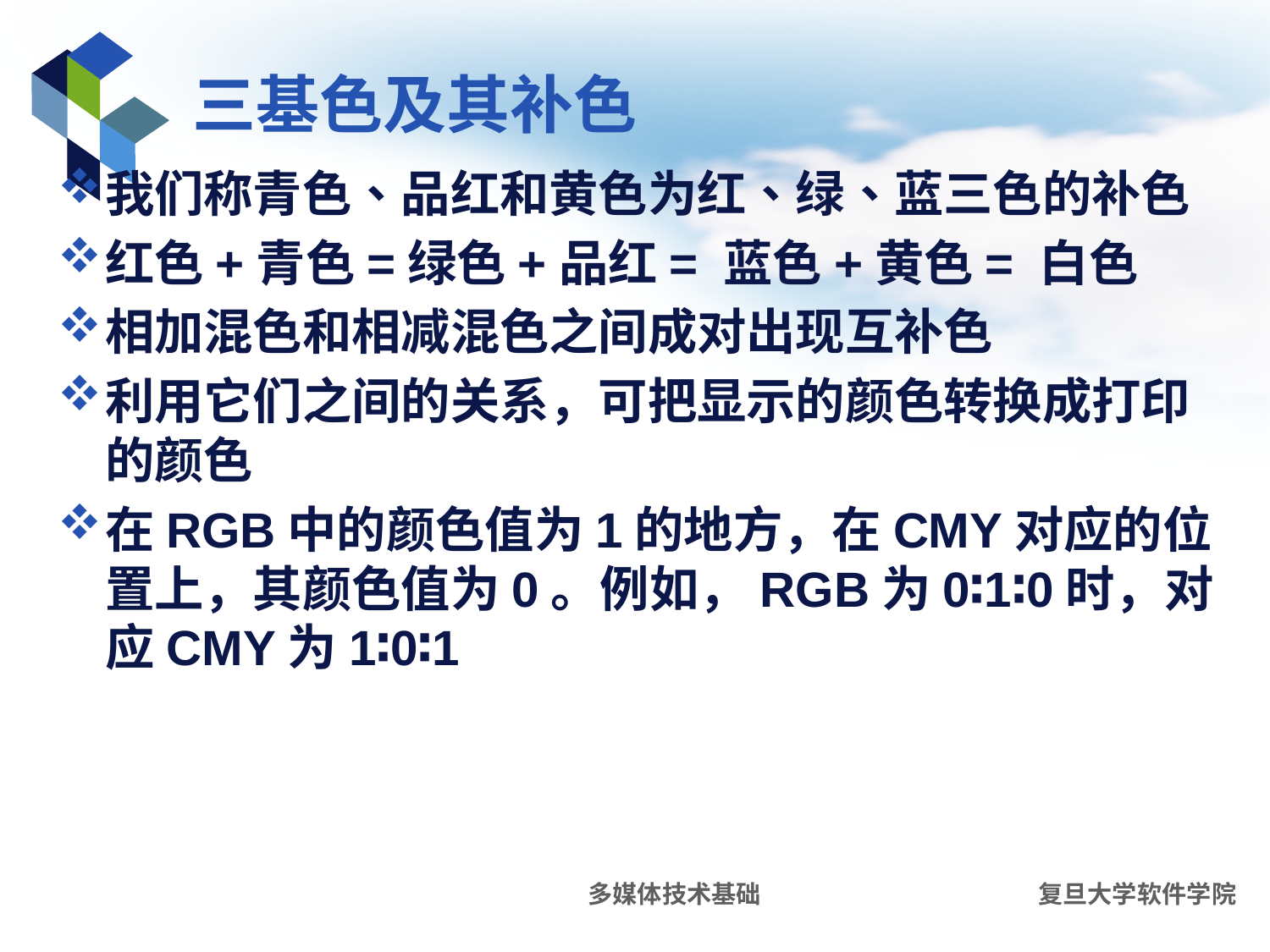

# 三基色及其补色
我们称青色、品红和黄色为红、绿、蓝三色的补色
红色+青色=绿色+品红= 蓝色+黄色= 白色
相加混色和相减混色之间成对出现互补色
利用它们之间的关系，可把显示的颜色转换成打印的颜色
在RGB中的颜色值为1的地方，在CMY对应的位置上，其颜色值为0。例如，RGB为0∶1∶0时，对应CMY为1∶0∶1

多媒体技术基础